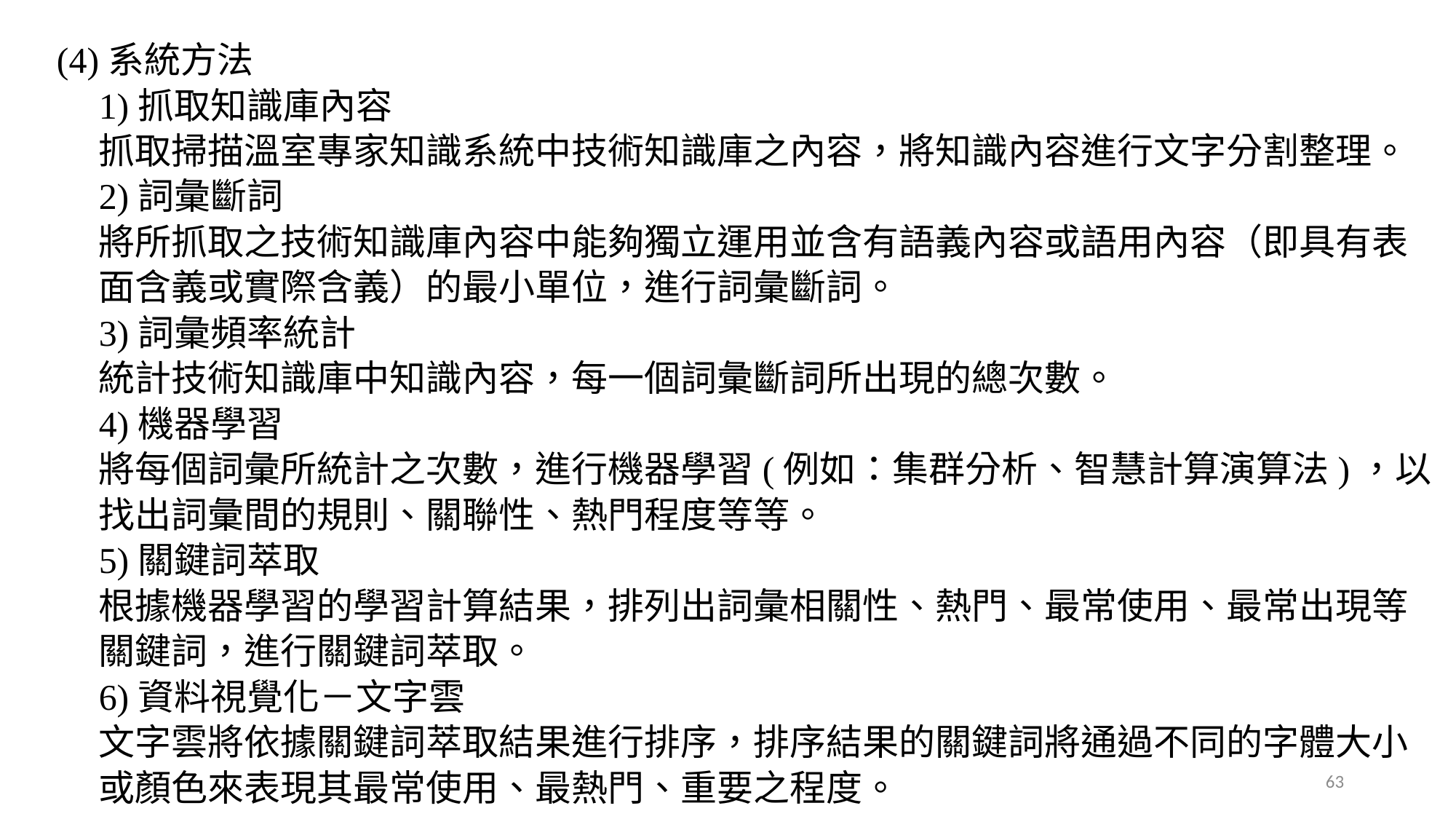

(4)系統方法
1)抓取知識庫內容
抓取掃描溫室專家知識系統中技術知識庫之內容，將知識內容進行文字分割整理。
2)詞彙斷詞
將所抓取之技術知識庫內容中能夠獨立運用並含有語義內容或語用內容（即具有表面含義或實際含義）的最小單位，進行詞彙斷詞。
3)詞彙頻率統計
統計技術知識庫中知識內容，每一個詞彙斷詞所出現的總次數。
4)機器學習
將每個詞彙所統計之次數，進行機器學習(例如：集群分析、智慧計算演算法)，以找出詞彙間的規則、關聯性、熱門程度等等。
5)關鍵詞萃取
根據機器學習的學習計算結果，排列出詞彙相關性、熱門、最常使用、最常出現等關鍵詞，進行關鍵詞萃取。
6)資料視覺化－文字雲
文字雲將依據關鍵詞萃取結果進行排序，排序結果的關鍵詞將通過不同的字體大小或顏色來表現其最常使用、最熱門、重要之程度。
63